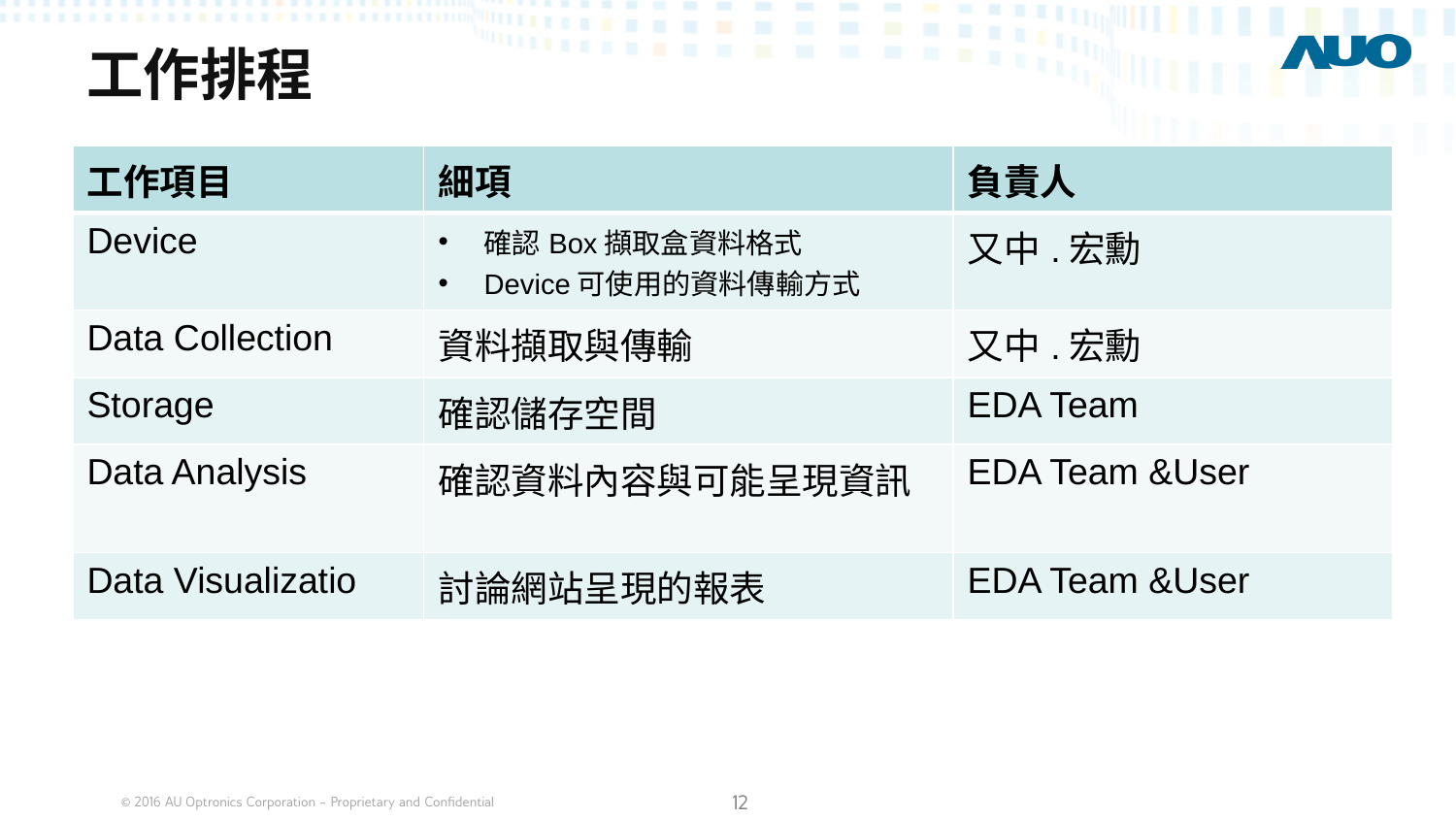

# 工作排程
| 工作項目 | 細項 | 負責人 |
| --- | --- | --- |
| Device | 確認Box擷取盒資料格式 Device可使用的資料傳輸方式 | 又中.宏勳 |
| Data Collection | 資料擷取與傳輸 | 又中.宏勳 |
| Storage | 確認儲存空間 | EDA Team |
| Data Analysis | 確認資料內容與可能呈現資訊 | EDA Team &User |
| Data Visualizatio | 討論網站呈現的報表 | EDA Team &User |